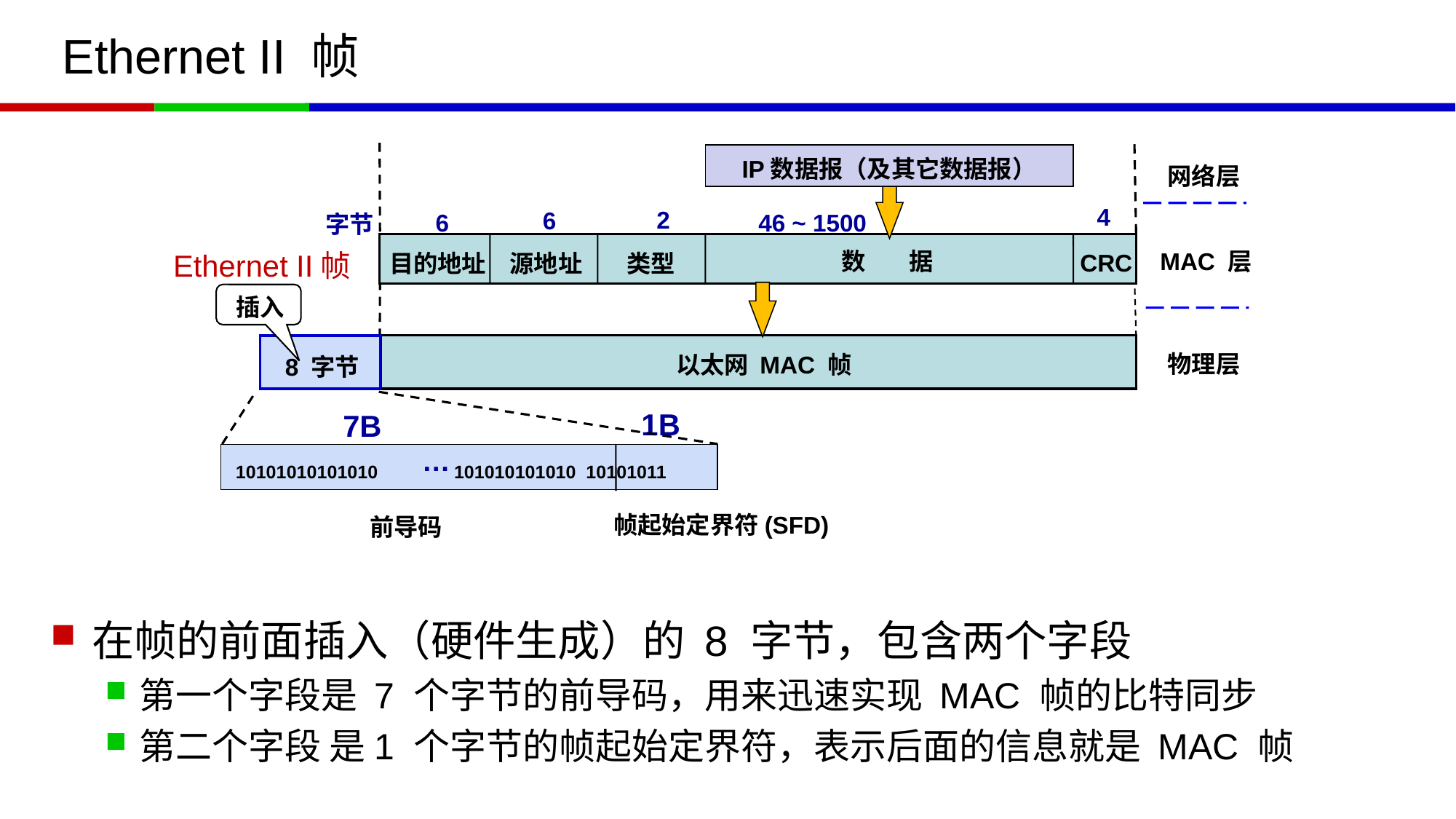

# Ethernet II 帧

IP数据报（及其它数据报）

网络层
4
2
6
6
字节
46 ~ 1500

Ethernet II帧
数        据
MAC 层

CRC
源地址
类型
目的地址
插入

物理层

以太网 MAC 帧
8 字节

1B

…

10101010101010               101010101010  10101011

帧起始定界符(SFD)
前导码
7B
在帧的前面插入（硬件生成）的 8 字节，包含两个字段
第一个字段是 7 个字节的前导码，用来迅速实现 MAC 帧的比特同步
第二个字段 是1 个字节的帧起始定界符，表示后面的信息就是 MAC 帧
138